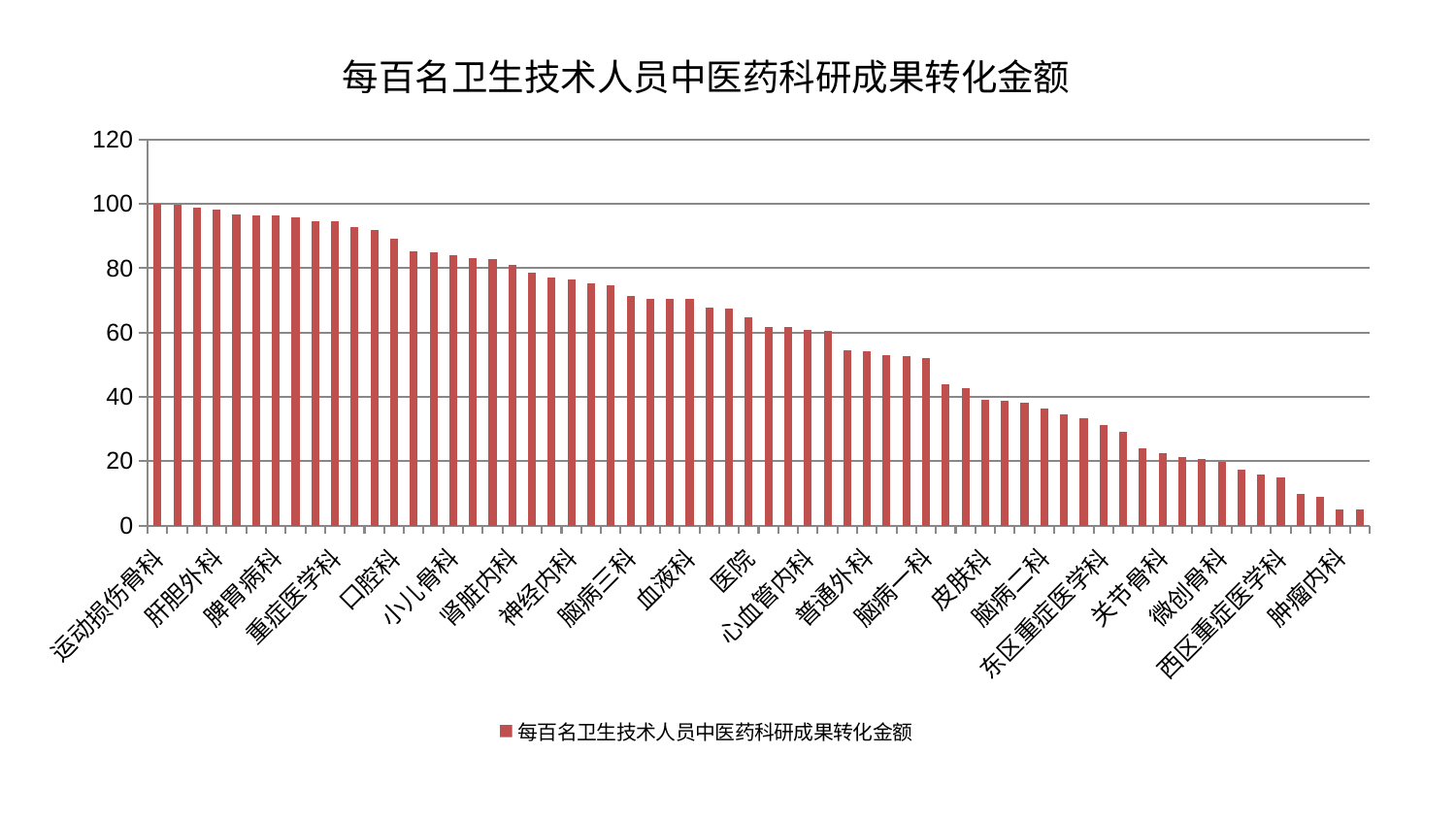

### Chart: 每百名卫生技术人员中医药科研成果转化金额

| Category | 每百名卫生技术人员中医药科研成果转化金额 |
|---|---|
| 运动损伤骨科 | 100.0 |
| 骨科 | 99.66454089629981 |
| 内分泌科 | 98.79595375711881 |
| 肝胆外科 | 98.22270656961624 |
| 身心医学科 | 96.6040460720458 |
| 风湿病科 | 96.56886996075207 |
| 脾胃病科 | 96.5414359159957 |
| 男科 | 95.90953035983719 |
| 心病二科 | 94.6159862964949 |
| 重症医学科 | 94.55295872909352 |
| 肾病科 | 92.7928710135279 |
| 脊柱骨科 | 91.82960112457891 |
| 口腔科 | 89.07320080661721 |
| 肛肠科 | 85.36336028165961 |
| 小儿推拿科 | 84.81321393114128 |
| 小儿骨科 | 83.96089396620283 |
| 针灸科 | 83.2731651027626 |
| 心病四科 | 82.74254011425178 |
| 肾脏内科 | 80.88880784003216 |
| 妇二科 | 78.76803208681048 |
| 周围血管科 | 77.18360966645162 |
| 神经内科 | 76.42604867388035 |
| 泌尿外科 | 75.36209199675112 |
| 乳腺甲状腺外科 | 74.67029768119515 |
| 脑病三科 | 71.3332217639103 |
| 胸外科 | 70.540175341698 |
| 老年医学科 | 70.48651428586302 |
| 血液科 | 70.4807150236678 |
| 推拿科 | 67.63446031443884 |
| 心病一科 | 67.55161600276783 |
| 医院 | 64.73314613387944 |
| 综合内科 | 61.83233565763492 |
| 中医经典科 | 61.77703559160629 |
| 心血管内科 | 60.79990194400128 |
| 产科 | 60.531220351966354 |
| 儿科 | 54.35090389847393 |
| 普通外科 | 54.24929141771603 |
| 美容皮肤科 | 52.860693290222365 |
| 肝病科 | 52.57559691934623 |
| 脑病一科 | 52.19270385078407 |
| 妇科妇二科合并 | 43.87451419231882 |
| 眼科 | 42.69591041956526 |
| 皮肤科 | 39.0992199571175 |
| 呼吸内科 | 38.91341254617846 |
| 治未病中心 | 38.13038936094984 |
| 脑病二科 | 36.35882024335983 |
| 消化内科 | 34.6445085615412 |
| 创伤骨科 | 33.441840206856035 |
| 东区重症医学科 | 31.138493947210588 |
| 康复科 | 29.15686741404056 |
| 心病三科 | 24.125376602806025 |
| 关节骨科 | 22.456700344210685 |
| 脾胃科消化科合并 | 21.397608909734732 |
| 妇科 | 20.742736306316946 |
| 微创骨科 | 19.91424271791117 |
| 中医外治中心 | 17.325796985604082 |
| 神经外科 | 15.943143693692964 |
| 西区重症医学科 | 14.935193945687514 |
| 耳鼻喉科 | 9.91611187259415 |
| 东区肾病科 | 8.77579372852099 |
| 肿瘤内科 | 4.99538477496602 |
| 显微骨科 | 4.9891344701099625 |
42